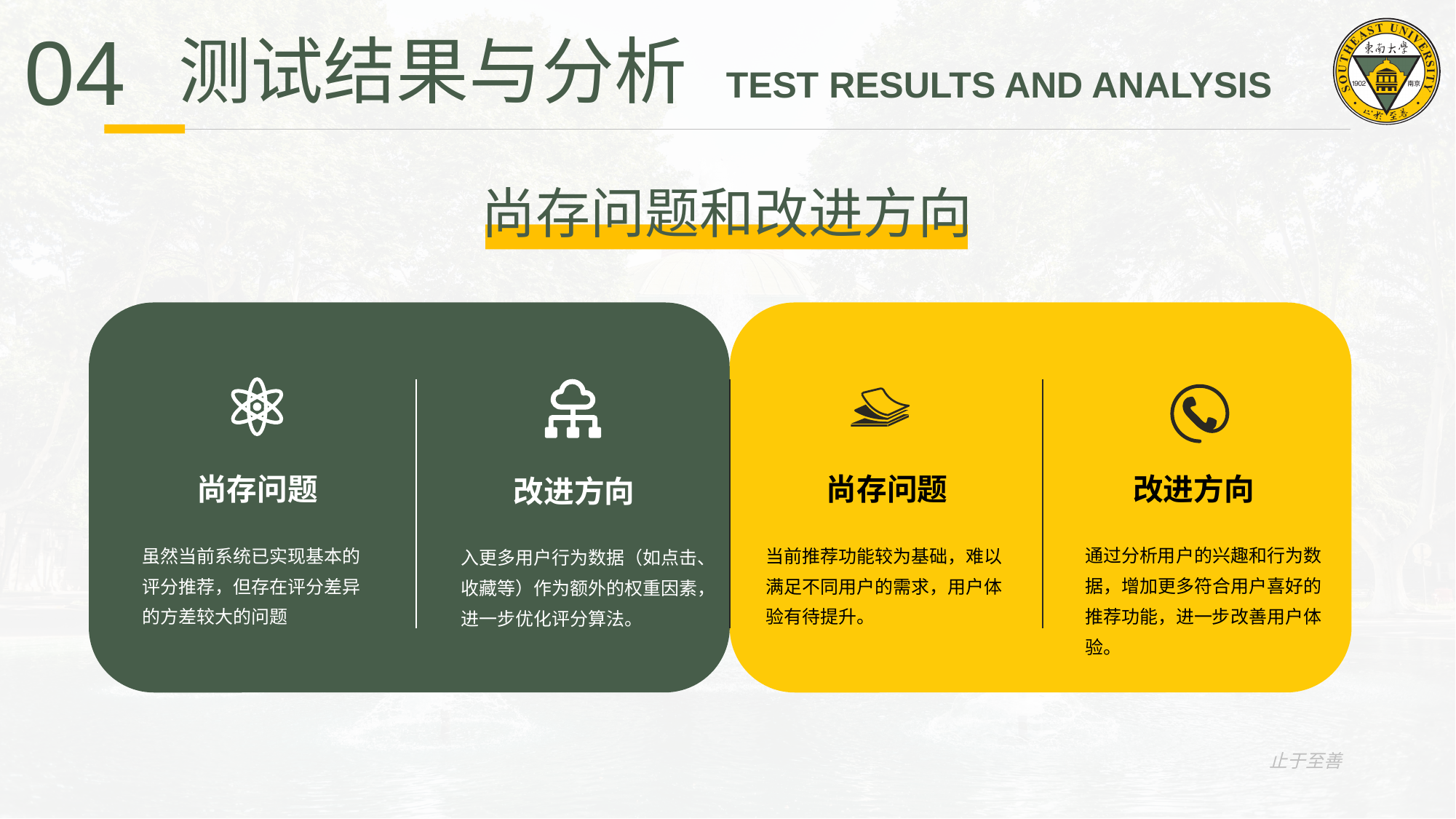

04
 测试结果与分析   TEST RESULTS AND ANALYSIS
尚存问题和改进方向

尚存问题
尚存问题
改进方向
改进方向
虽然当前系统已实现基本的评分推荐，但存在评分差异的方差较大的问题
当前推荐功能较为基础，难以满足不同用户的需求，用户体验有待提升。

通过分析用户的兴趣和行为数据，增加更多符合用户喜好的推荐功能，进一步改善用户体验。
入更多用户行为数据（如点击、收藏等）作为额外的权重因素，进一步优化评分算法。